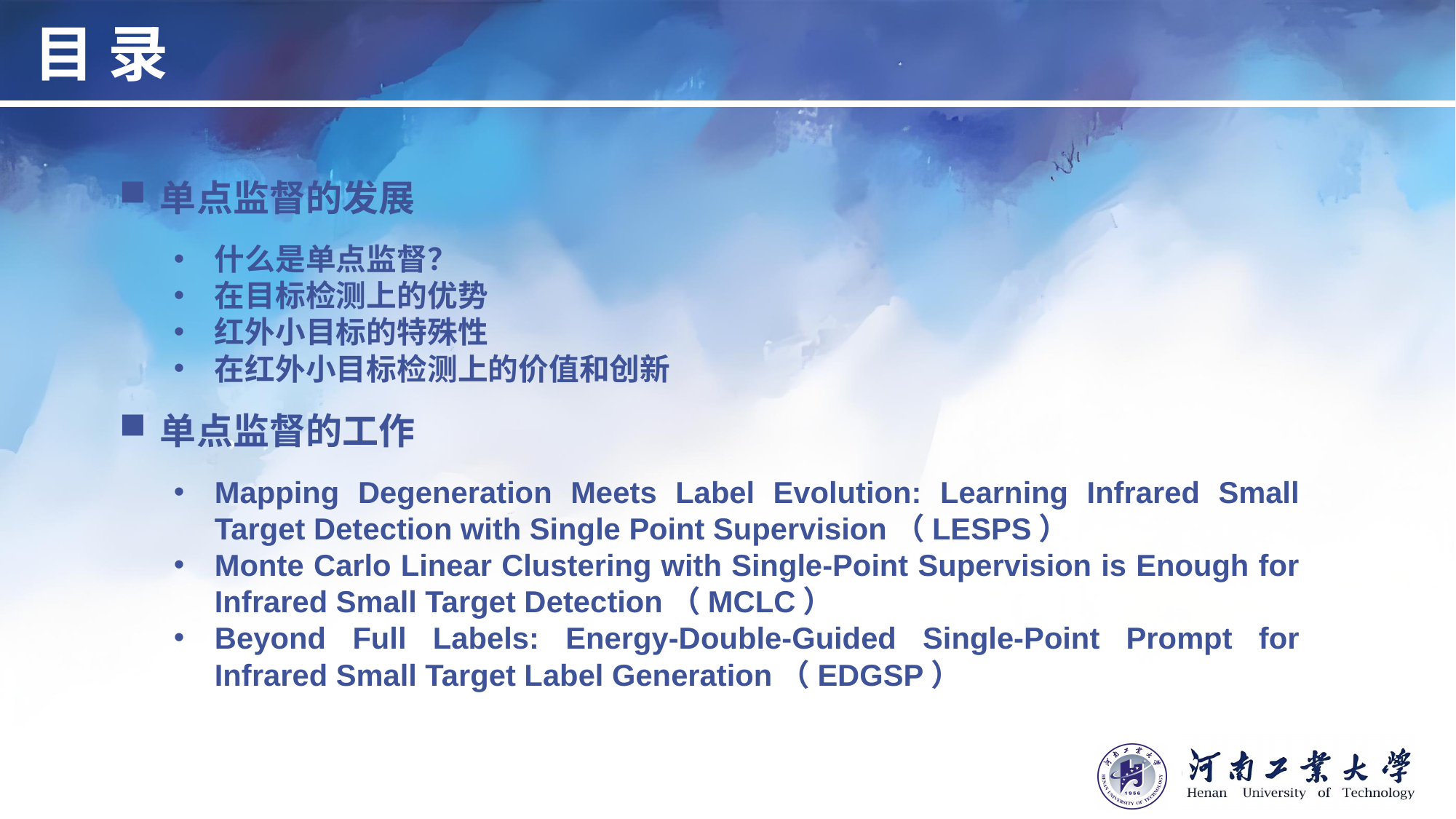

目 录
单点监督的发展

什么是单点监督？
在目标检测上的优势
红外小目标的特殊性
在红外小目标检测上的价值和创新

单点监督的工作

Mapping Degeneration Meets Label Evolution: Learning Infrared Small Target Detection with Single Point Supervision（LESPS）
Monte Carlo Linear Clustering with Single-Point Supervision is Enough for Infrared Small Target Detection（MCLC）
Beyond Full Labels: Energy-Double-Guided Single-Point Prompt for Infrared Small Target Label Generation（EDGSP）